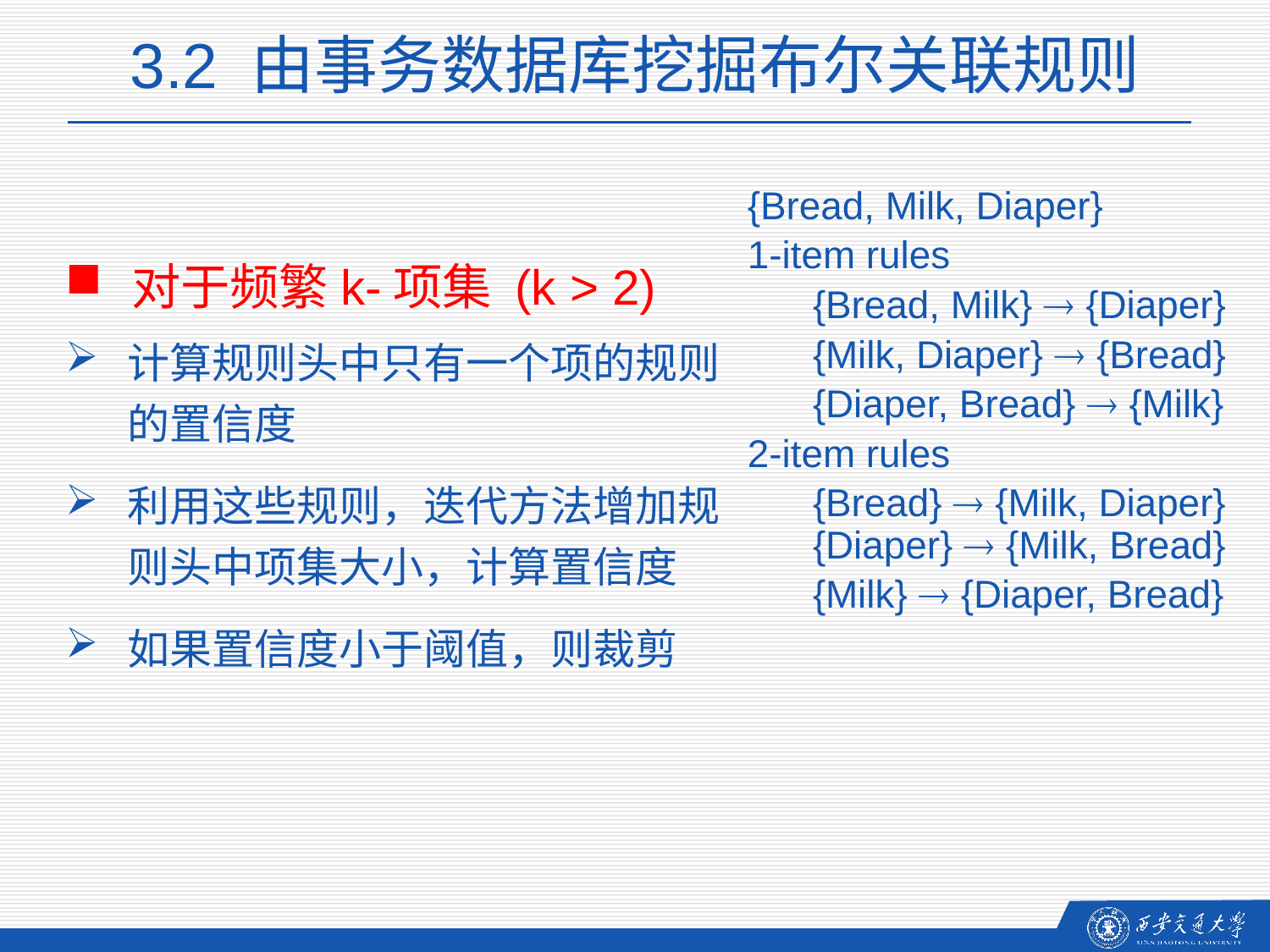

3.2 由事务数据库挖掘布尔关联规则
{Bread, Milk, Diaper}
1-item rules
	{Bread, Milk} → {Diaper}
	{Milk, Diaper} → {Bread}
	{Diaper, Bread} → {Milk}
2-item rules
	{Bread} → {Milk, Diaper}
{Diaper} → {Milk, Bread}
	{Milk} → {Diaper, Bread}
对于频繁k-项集 (k > 2)
计算规则头中只有一个项的规则的置信度
利用这些规则，迭代方法增加规则头中项集大小，计算置信度
如果置信度小于阈值，则裁剪